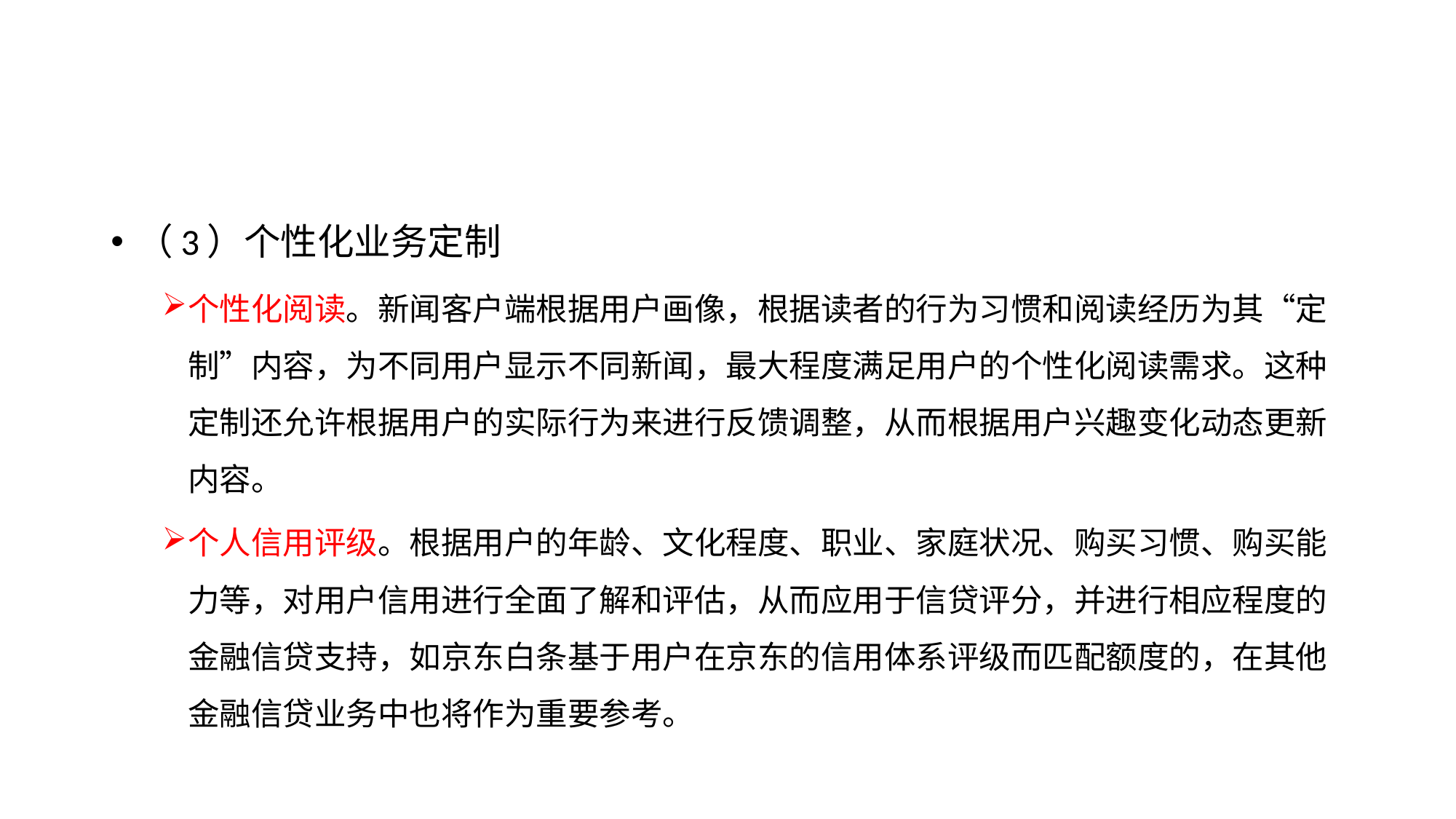

#
（3）个性化业务定制
个性化阅读。新闻客户端根据用户画像，根据读者的行为习惯和阅读经历为其“定制”内容，为不同用户显示不同新闻，最大程度满足用户的个性化阅读需求。这种定制还允许根据用户的实际行为来进行反馈调整，从而根据用户兴趣变化动态更新内容。
个人信用评级。根据用户的年龄、文化程度、职业、家庭状况、购买习惯、购买能力等，对用户信用进行全面了解和评估，从而应用于信贷评分，并进行相应程度的金融信贷支持，如京东白条基于用户在京东的信用体系评级而匹配额度的，在其他金融信贷业务中也将作为重要参考。